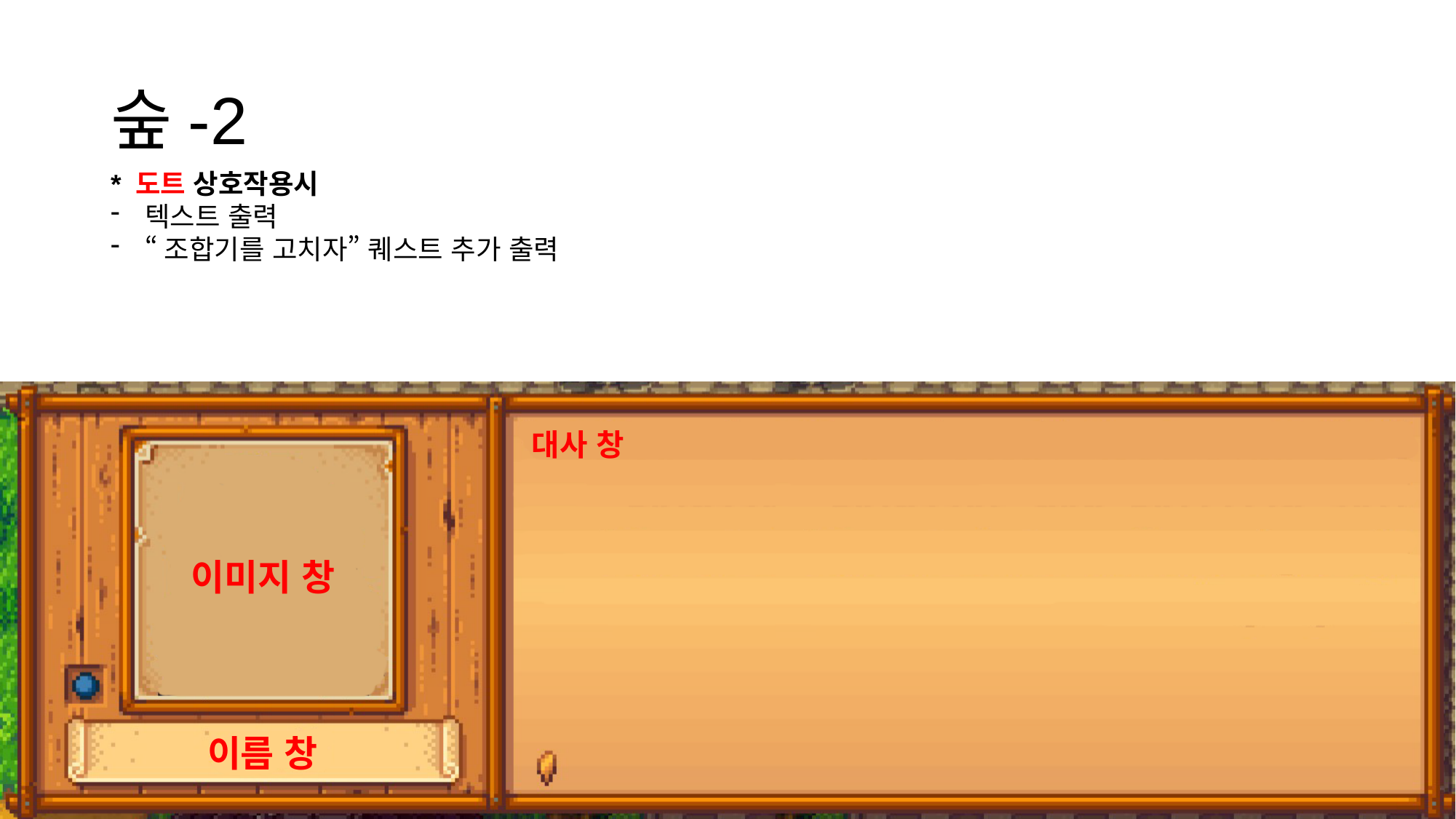

# 숲-2
* 도트 상호작용시
텍스트 출력
“조합기를 고치자” 퀘스트 추가 출력
대사 창
이미지 창
이름 창